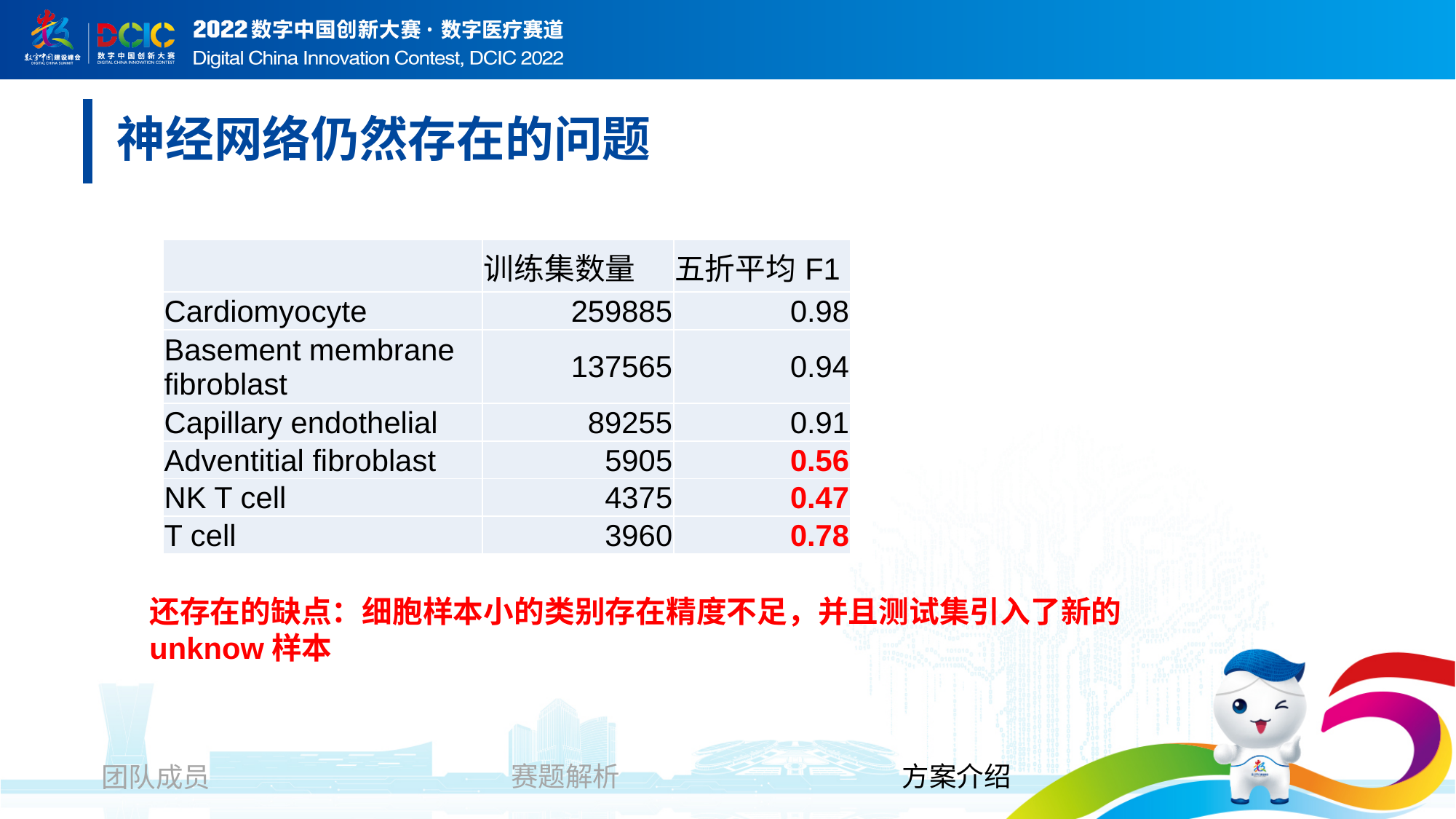

神经网络仍然存在的问题
|  | 训练集数量 | 五折平均F1 |
| --- | --- | --- |
| Cardiomyocyte | 259885 | 0.98 |
| Basement membrane fibroblast | 137565 | 0.94 |
| Capillary endothelial | 89255 | 0.91 |
| Adventitial fibroblast | 5905 | 0.56 |
| NK T cell | 4375 | 0.47 |
| T cell | 3960 | 0.78 |
还存在的缺点：细胞样本小的类别存在精度不足，并且测试集引入了新的unknow样本
赛题解析
方案介绍
团队成员